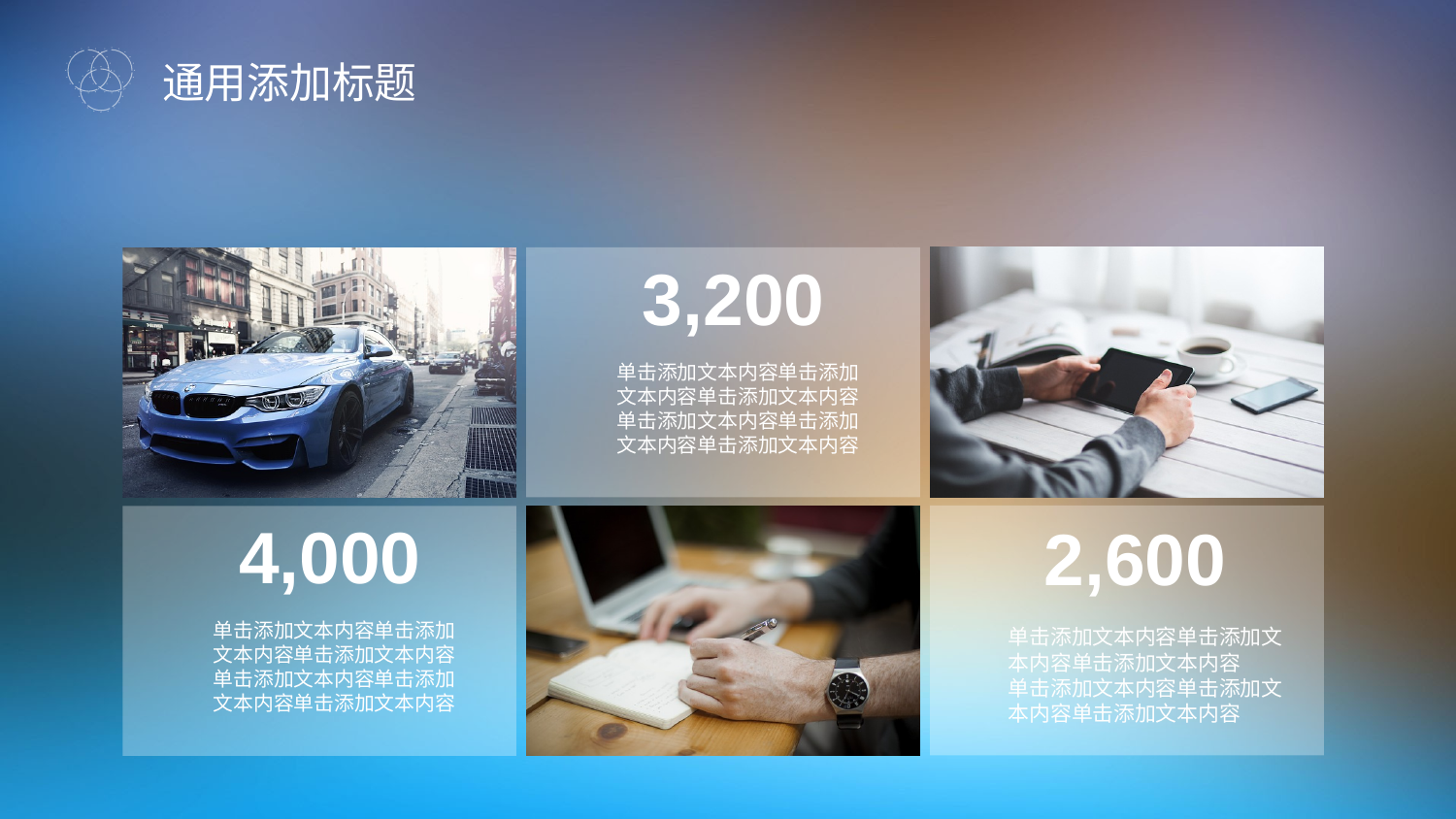

通用添加标题
3,200

单击添加文本内容单击添加文本内容单击添加文本内容
单击添加文本内容单击添加文本内容单击添加文本内容

4,000

单击添加文本内容单击添加文本内容单击添加文本内容
单击添加文本内容单击添加文本内容单击添加文本内容

2,600
单击添加文本内容单击添加文本内容单击添加文本内容
单击添加文本内容单击添加文本内容单击添加文本内容